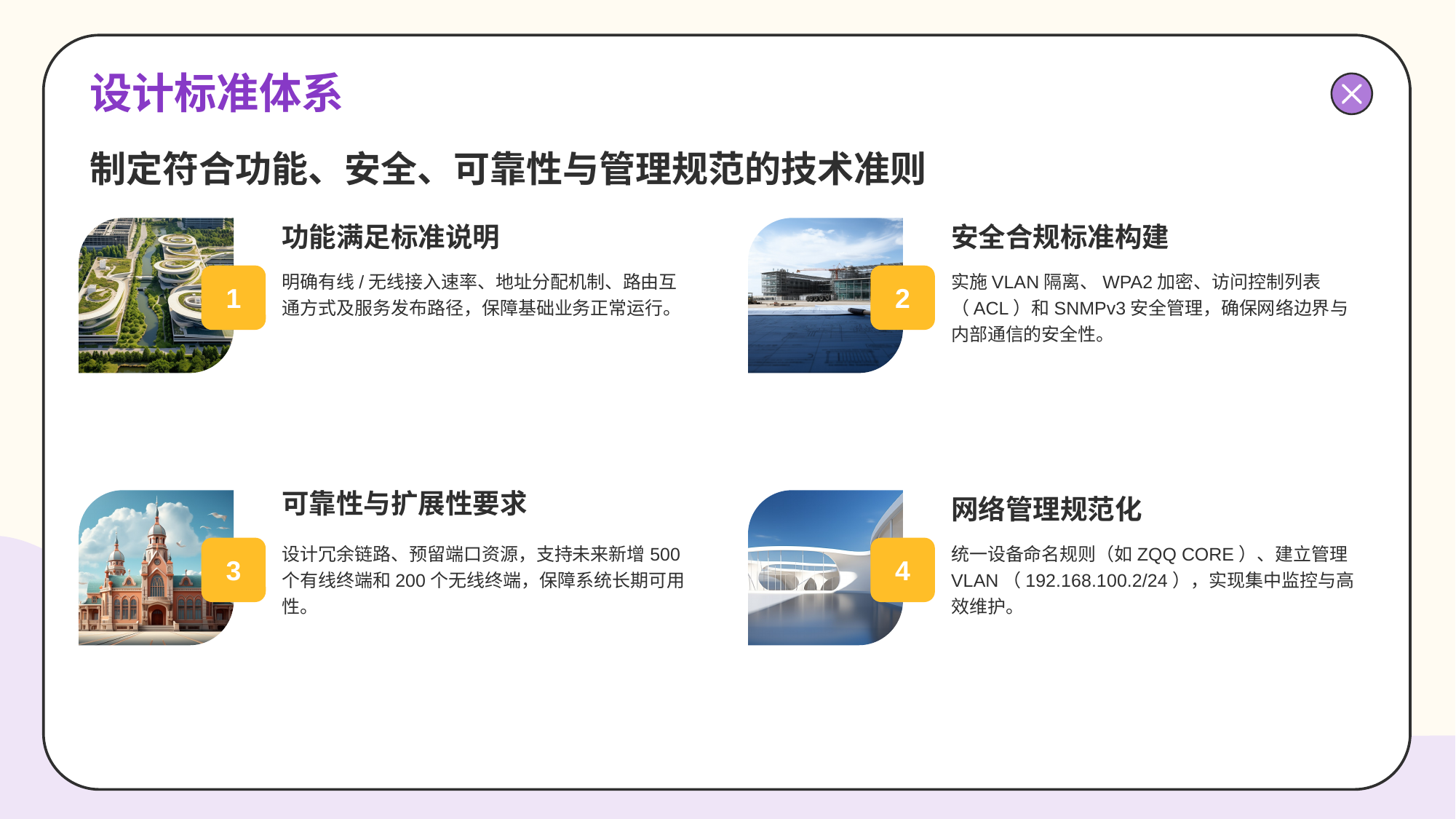

# 设计标准体系
制定符合功能、安全、可靠性与管理规范的技术准则
功能满足标准说明

明确有线/无线接入速率、地址分配机制、路由互通方式及服务发布路径，保障基础业务正常运行。
1
安全合规标准构建

实施VLAN隔离、WPA2加密、访问控制列表（ACL）和SNMPv3安全管理，确保网络边界与内部通信的安全性。
2
可靠性与扩展性要求

设计冗余链路、预留端口资源，支持未来新增500个有线终端和200个无线终端，保障系统长期可用性。
3
网络管理规范化

统一设备命名规则（如ZQQ CORE）、建立管理VLAN（192.168.100.2/24），实现集中监控与高效维护。
4